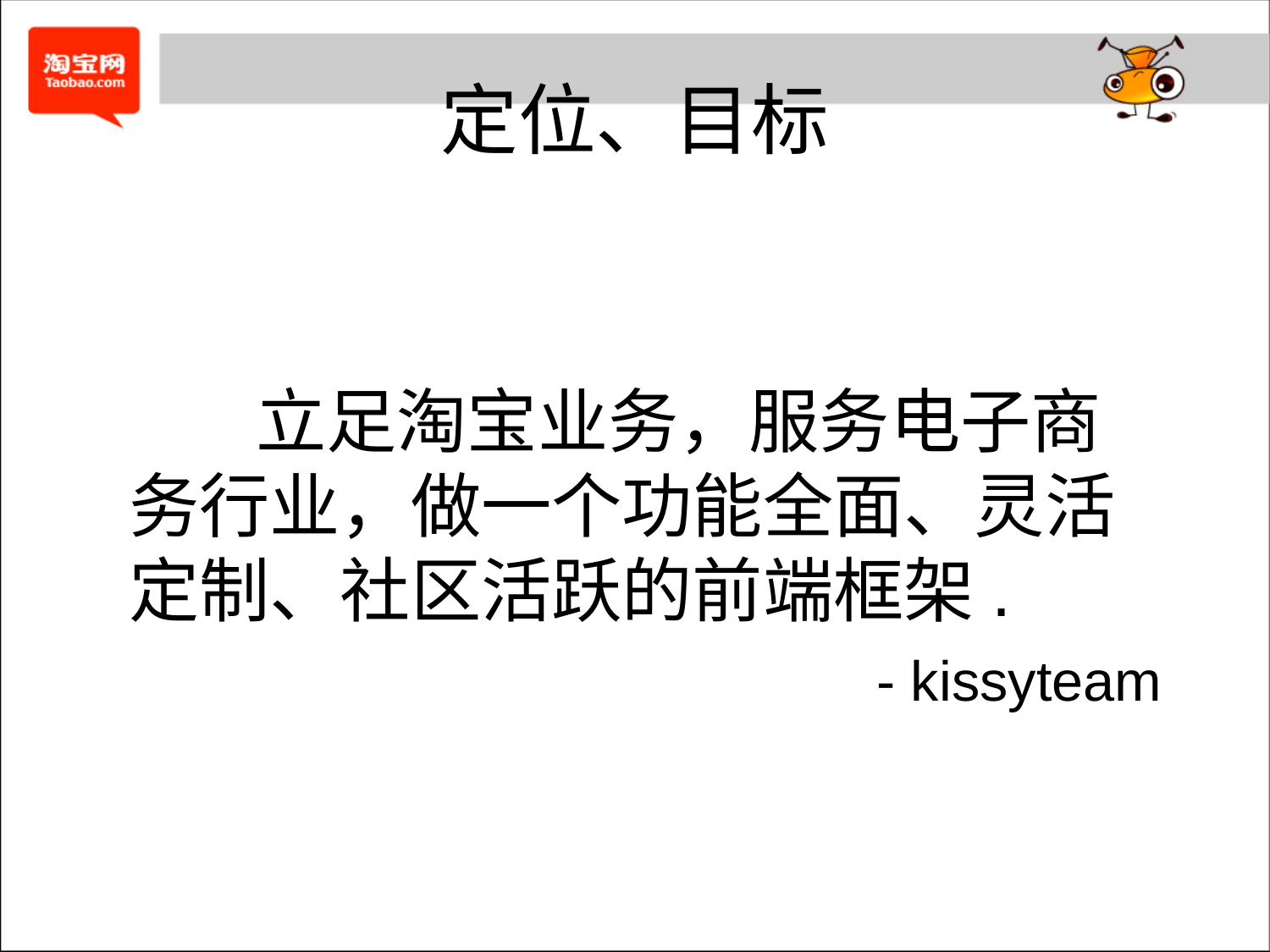

# 定位、目标
	立足淘宝业务，服务电子商务行业，做一个功能全面、灵活定制、社区活跃的前端框架.
	- kissyteam